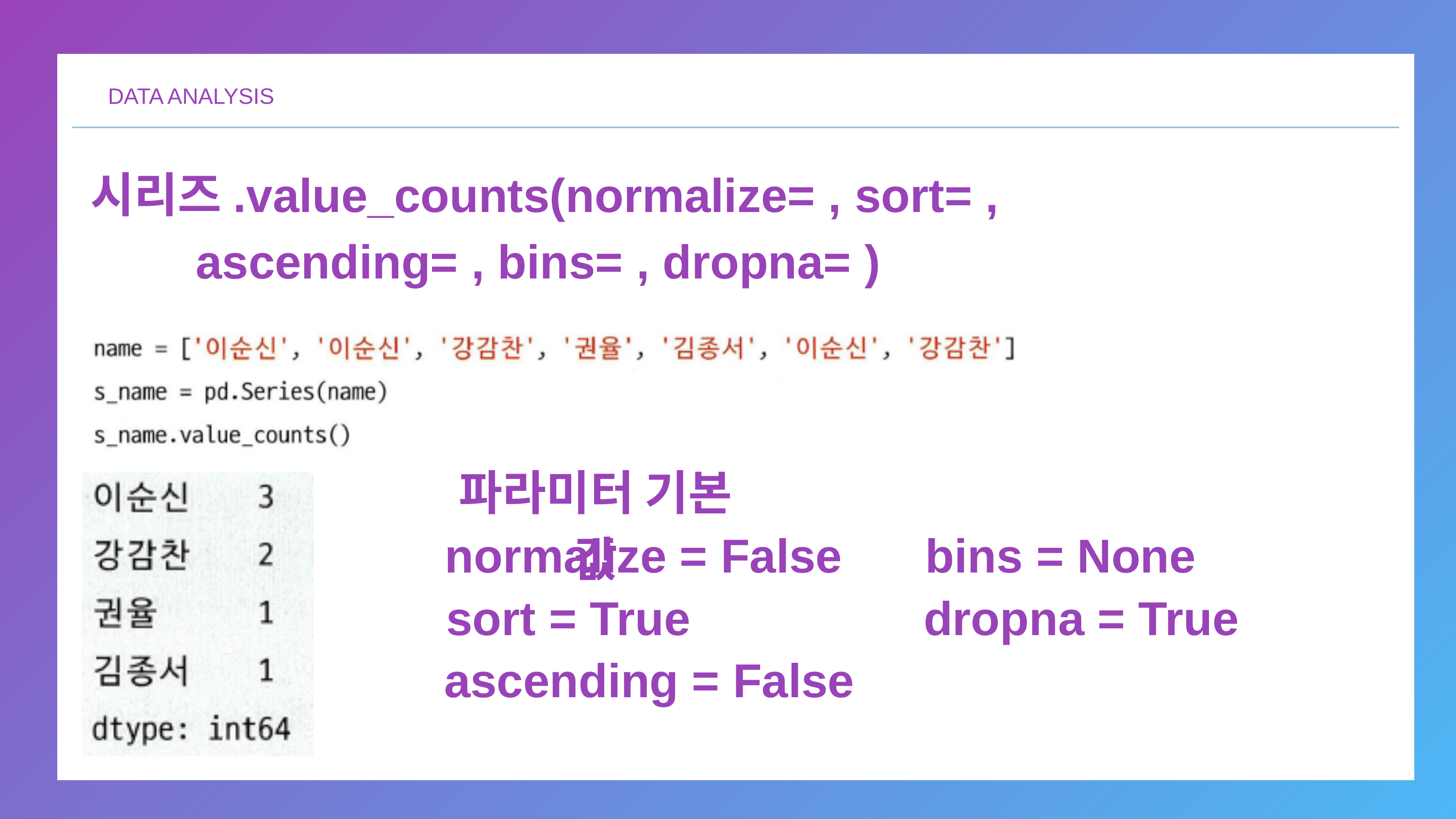

DATA ANALYSIS

시리즈.value_counts(normalize= , sort= , ascending= , bins= , dropna= )

파라미터 기본 값

normalize = False
bins = None
sort = True
dropna = True
ascending = False